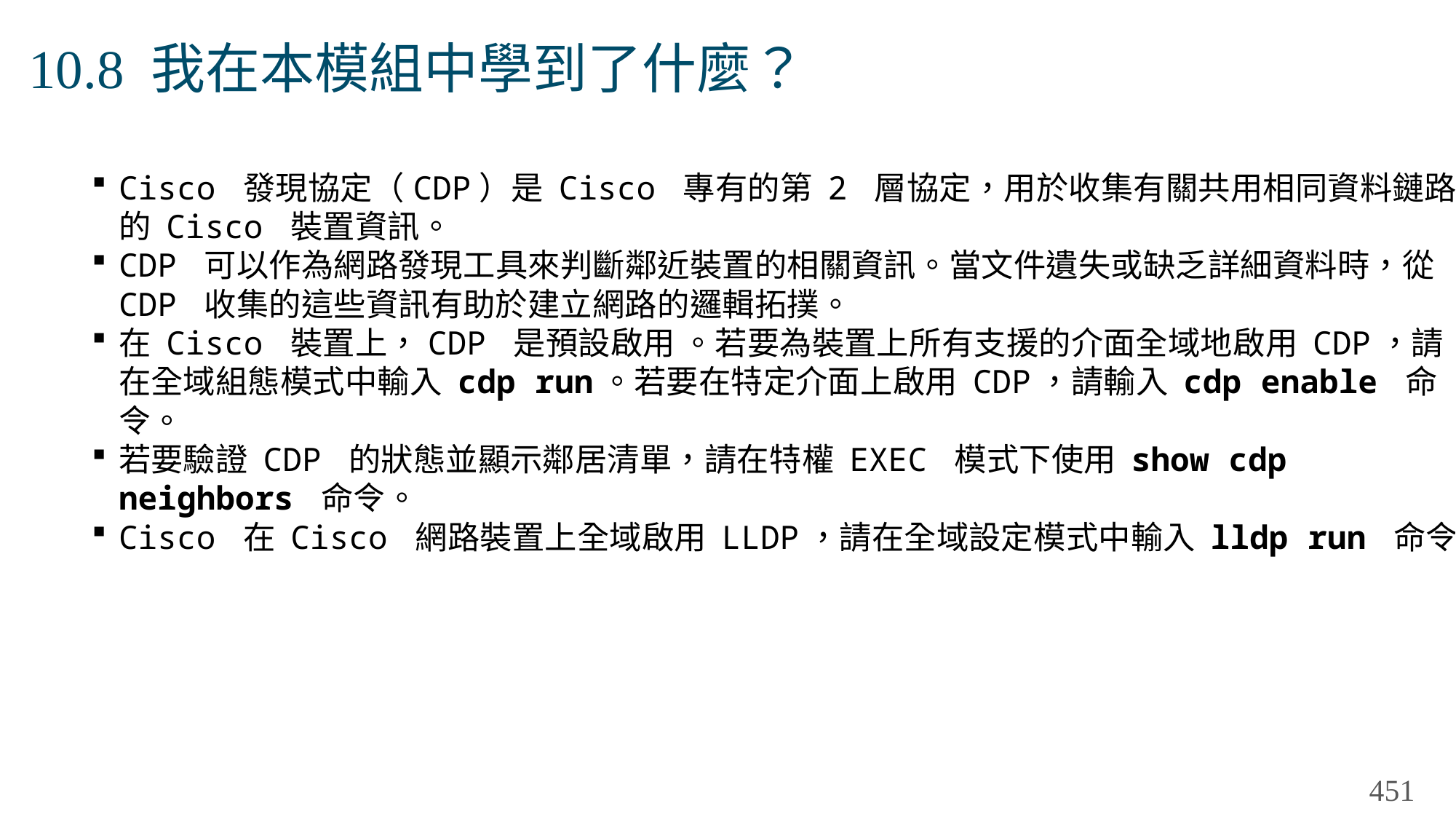

# 10.8 我在本模組中學到了什麼？
Cisco 發現協定（CDP）是 Cisco 專有的第 2 層協定，用於收集有關共用相同資料鏈路的 Cisco 裝置資訊。
CDP 可以作為網路發現工具來判斷鄰近裝置的相關資訊。當文件遺失或缺乏詳細資料時，從 CDP 收集的這些資訊有助於建立網路的邏輯拓撲。
在 Cisco 裝置上，CDP 是預設啟用 。若要為裝置上所有支援的介面全域地啟用 CDP，請在全域組態模式中輸入 cdp run。若要在特定介面上啟用 CDP，請輸入 cdp enable 命令。
若要驗證 CDP 的狀態並顯示鄰居清單，請在特權 EXEC 模式下使用 show cdp neighbors 命令。
Cisco 在 Cisco 網路裝置上全域啟用 LLDP，請在全域設定模式中輸入 lldp run 命令。
451